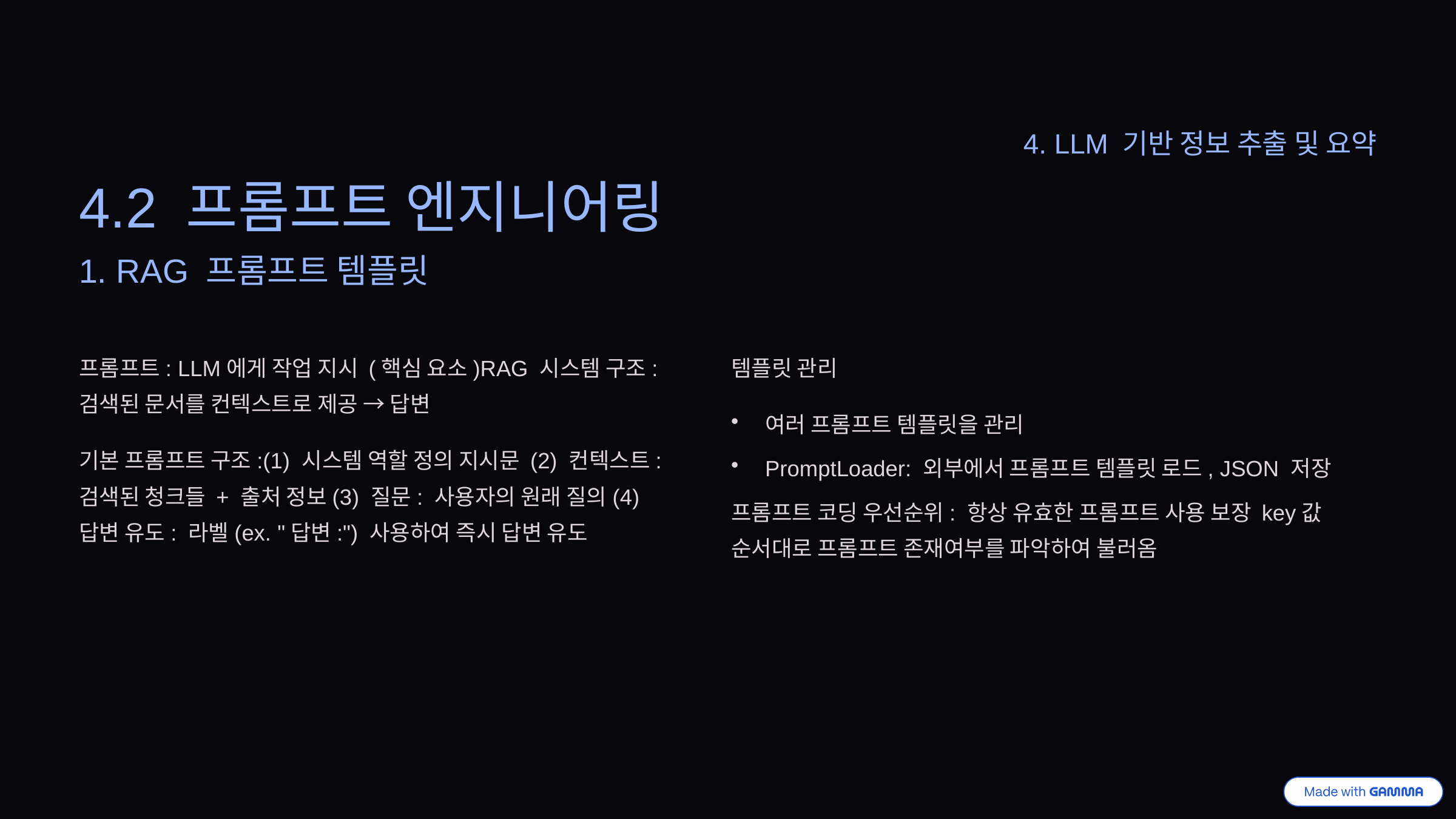

4. LLM 기반 정보 추출 및 요약
4.2 프롬프트 엔지니어링
1. RAG 프롬프트 템플릿
프롬프트: LLM에게 작업 지시 (핵심 요소)RAG 시스템 구조: 검색된 문서를 컨텍스트로 제공 → 답변
템플릿 관리
여러 프롬프트 템플릿을 관리
기본 프롬프트 구조:(1) 시스템 역할 정의 지시문 (2) 컨텍스트: 검색된 청크들 + 출처 정보(3) 질문: 사용자의 원래 질의(4) 답변 유도: 라벨(ex. "답변:") 사용하여 즉시 답변 유도
PromptLoader: 외부에서 프롬프트 템플릿 로드, JSON 저장
프롬프트 코딩 우선순위: 항상 유효한 프롬프트 사용 보장 key값 순서대로 프롬프트 존재여부를 파악하여 불러옴